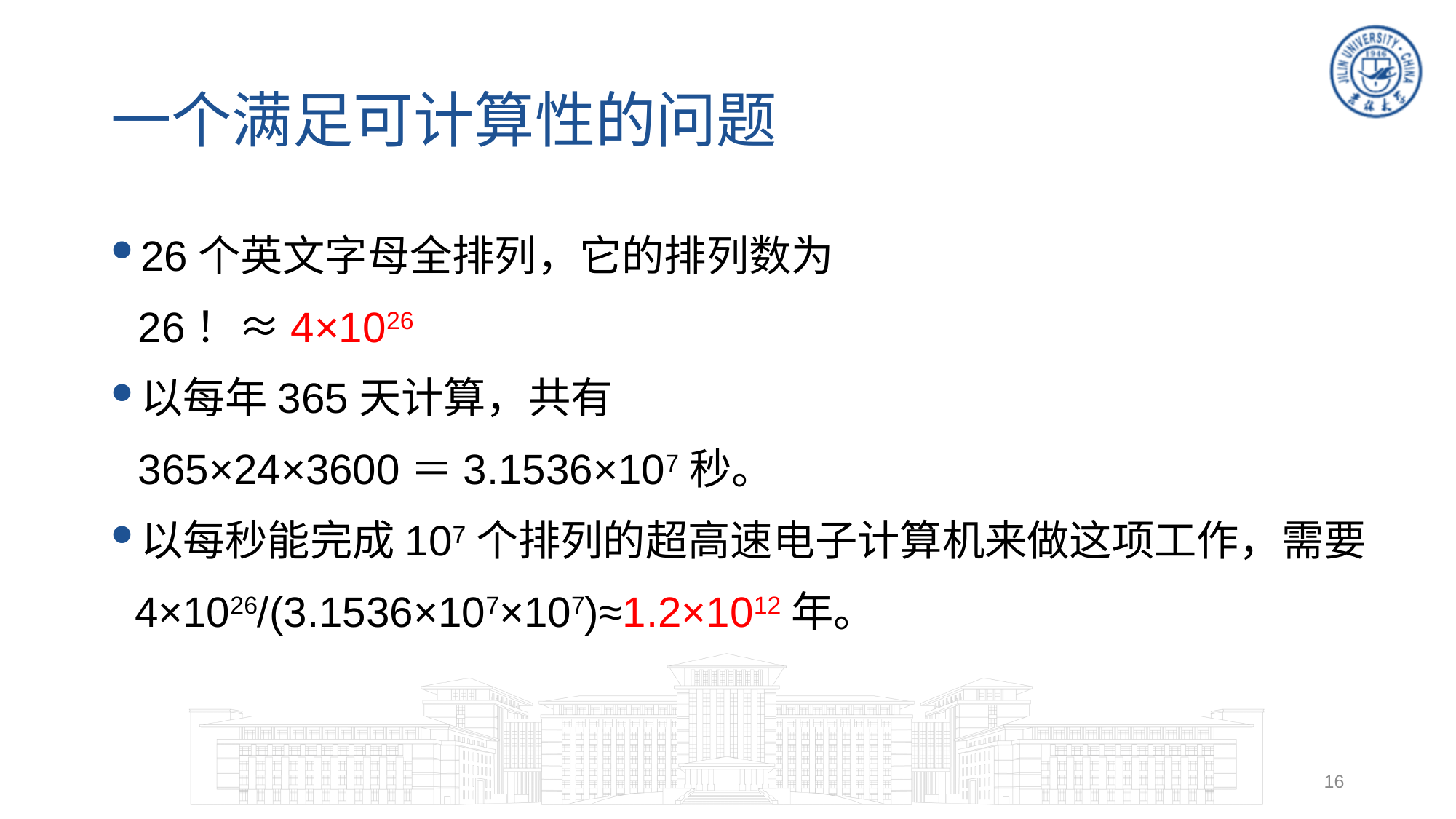

# 一个满足可计算性的问题
26个英文字母全排列，它的排列数为
	26！≈4×1026
以每年365天计算，共有
	365×24×3600＝3.1536×107秒。
以每秒能完成107个排列的超高速电子计算机来做这项工作，需要
  4×1026/(3.1536×107×107)≈1.2×1012年。

16